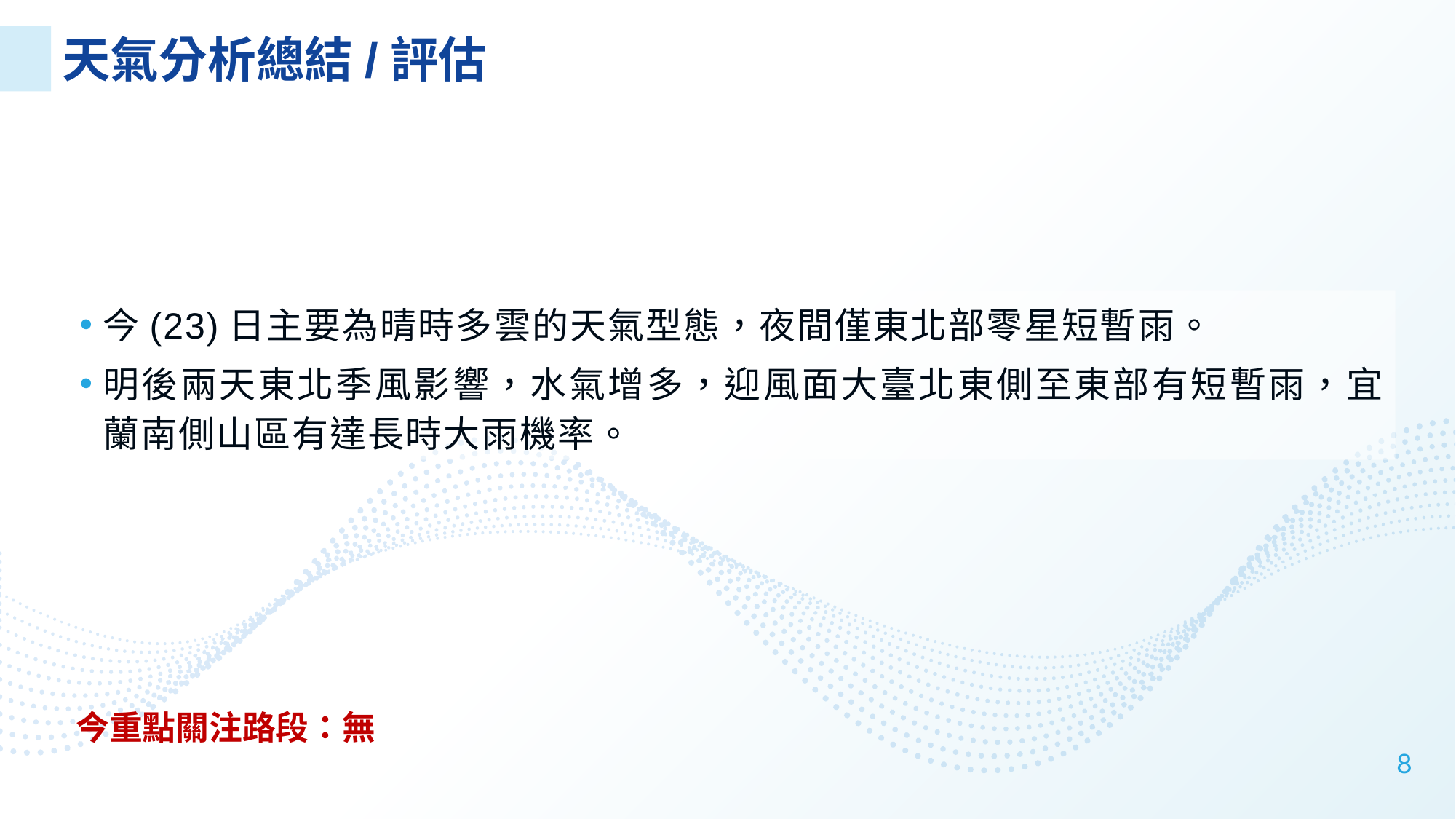

今(23)日主要為晴時多雲的天氣型態，夜間僅東北部零星短暫雨。
明後兩天東北季風影響，水氣增多，迎風面大臺北東側至東部有短暫雨，宜蘭南側山區有達長時大雨機率。
今重點關注路段：無

8